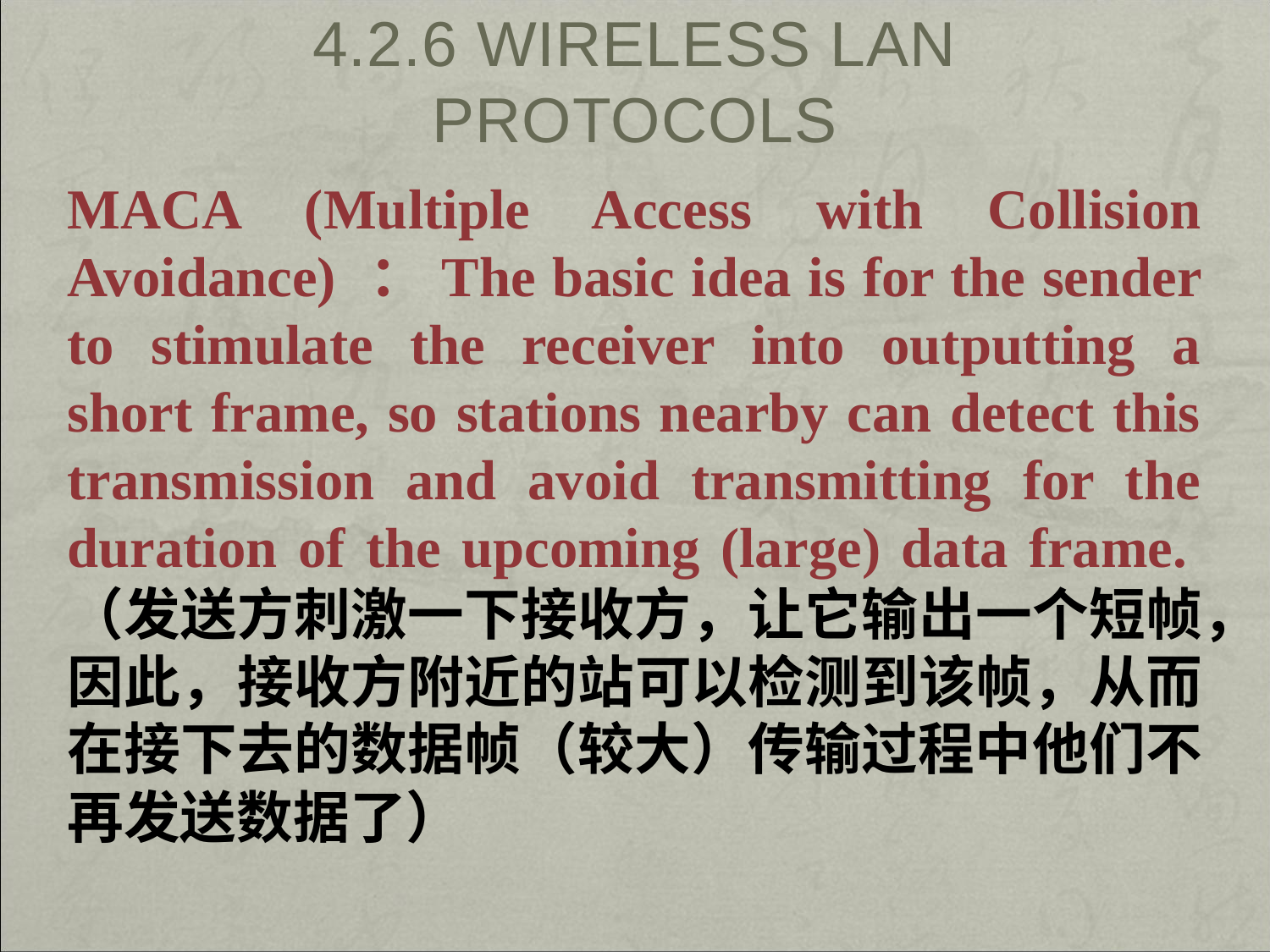

# 4.2.6 Wireless LAN Protocols
MACA (Multiple Access with Collision Avoidance) ：The basic idea is for the sender to stimulate the receiver into outputting a short frame, so stations nearby can detect this transmission and avoid transmitting for the duration of the upcoming (large) data frame.（发送方刺激一下接收方，让它输出一个短帧，因此，接收方附近的站可以检测到该帧，从而在接下去的数据帧（较大）传输过程中他们不再发送数据了）
60